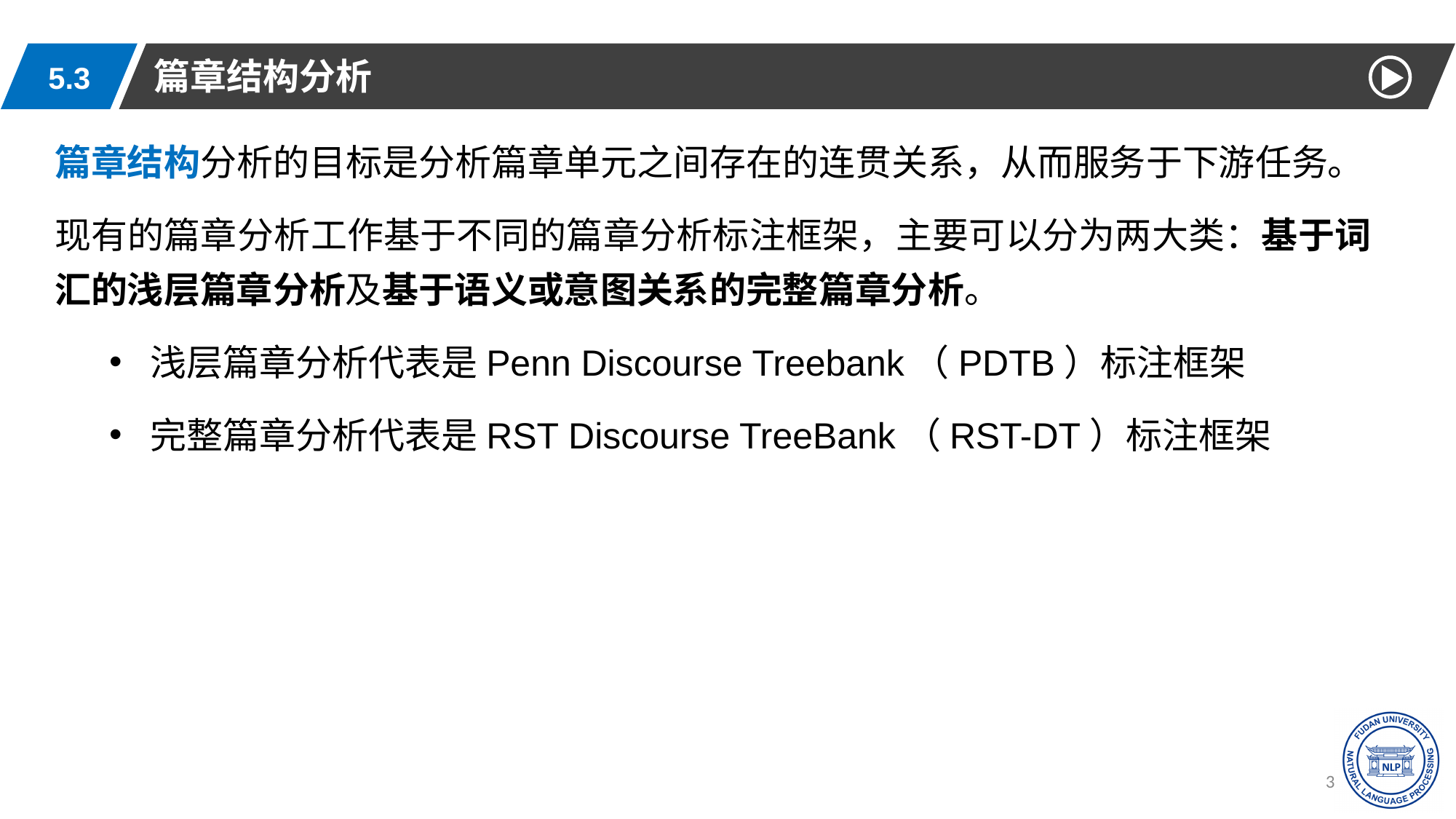

篇章结构分析
5.3

篇章结构分析的目标是分析篇章单元之间存在的连贯关系，从而服务于下游任务。
现有的篇章分析工作基于不同的篇章分析标注框架，主要可以分为两大类：基于词汇的浅层篇章分析及基于语义或意图关系的完整篇章分析。
浅层篇章分析代表是Penn Discourse Treebank（PDTB）标注框架
完整篇章分析代表是RST Discourse TreeBank（RST-DT）标注框架
30